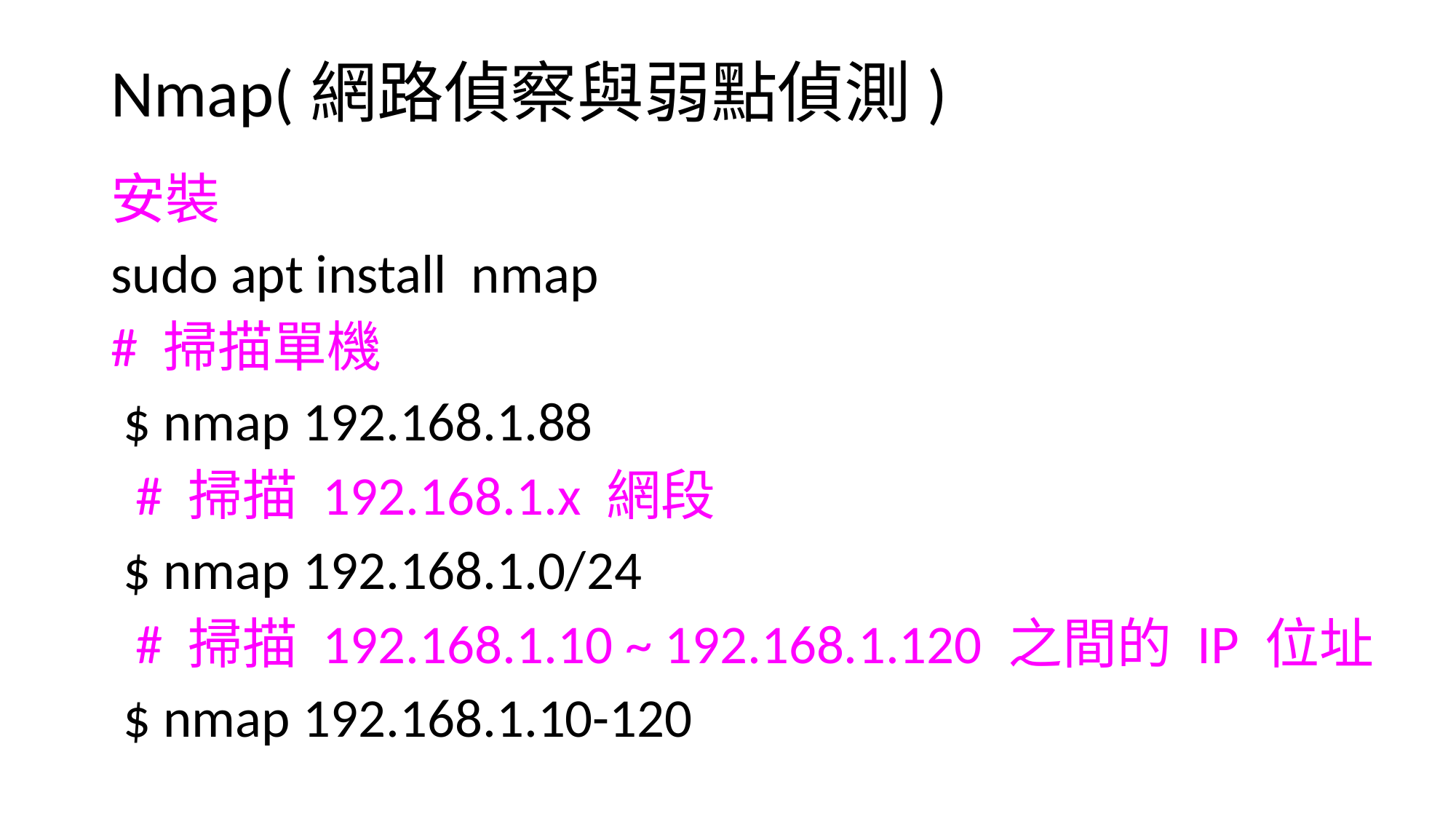

# Nmap(網路偵察與弱點偵測)
安裝
sudo apt install  nmap
# 掃描單機
 $ nmap 192.168.1.88
  # 掃描 192.168.1.x 網段
 $ nmap 192.168.1.0/24
  # 掃描 192.168.1.10 ~ 192.168.1.120 之間的 IP 位址
 $ nmap 192.168.1.10-120